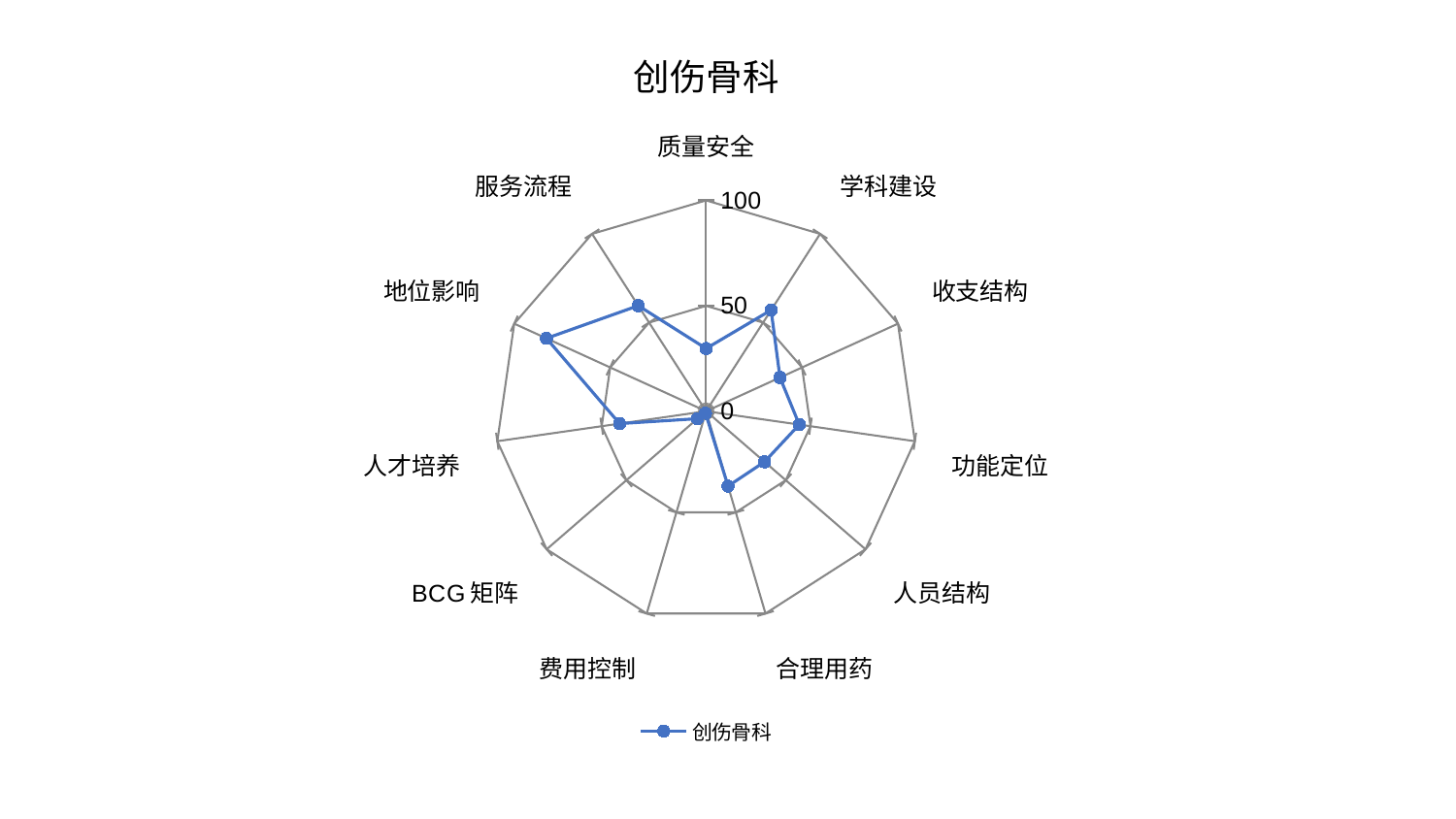

### Chart: 创伤骨科

| Category | 创伤骨科 |
|---|---|
| 质量安全 | 29.738141333344316 |
| 学科建设 | 57.02667173853809 |
| 收支结构 | 38.517731350672584 |
| 功能定位 | 44.61960405949586 |
| 人员结构 | 36.64781801394242 |
| 合理用药 | 37.0195354746052 |
| 费用控制 | 0.9746631111374897 |
| BCG矩阵 | 5.422070346312142 |
| 人才培养 | 41.43190804441864 |
| 地位影响 | 83.21189990580868 |
| 服务流程 | 59.50417901641095 |
168